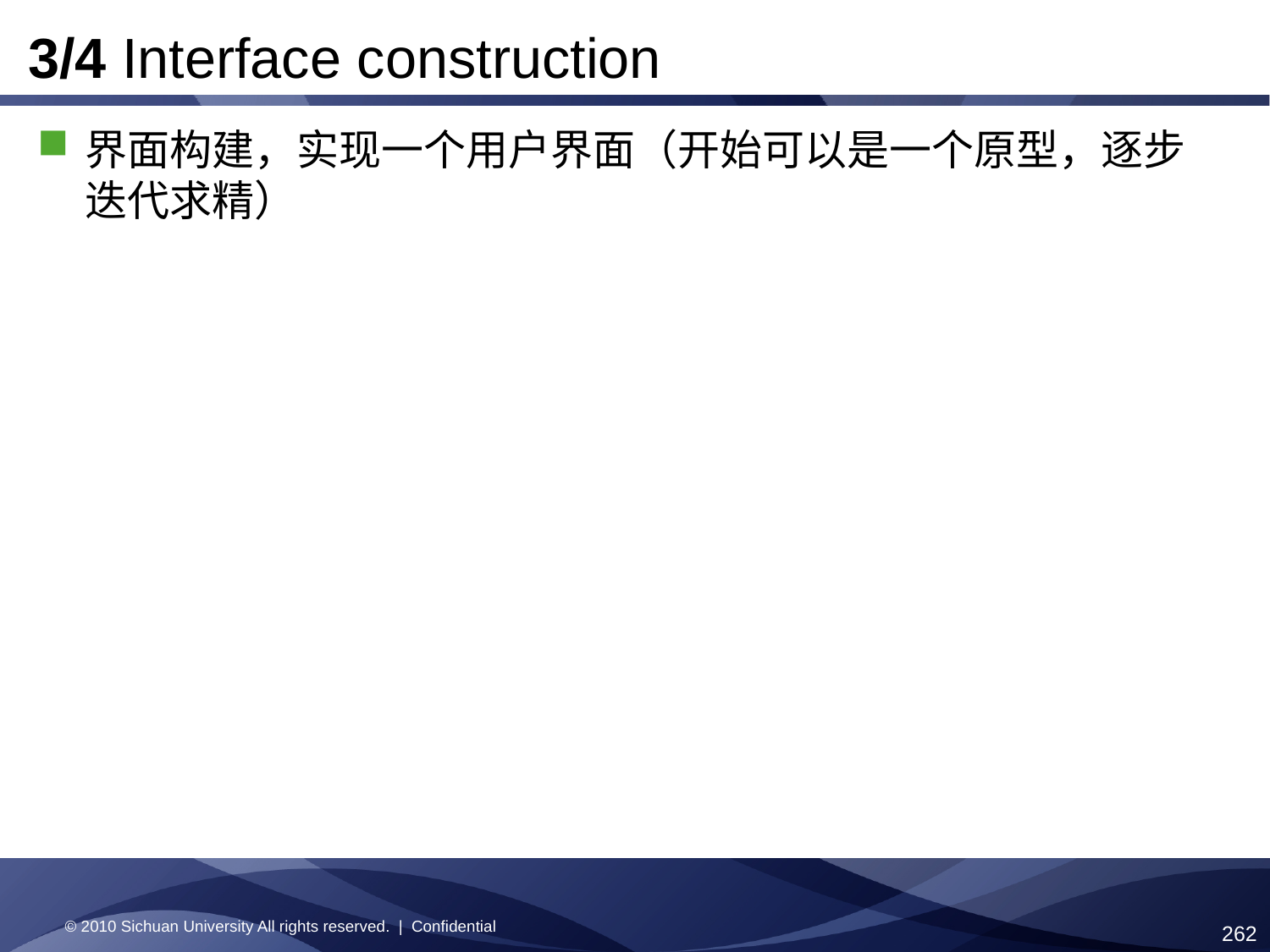

3/4 Interface construction
界面构建，实现一个用户界面（开始可以是一个原型，逐步迭代求精）
© 2010 Sichuan University All rights reserved.  |  Confidential
262